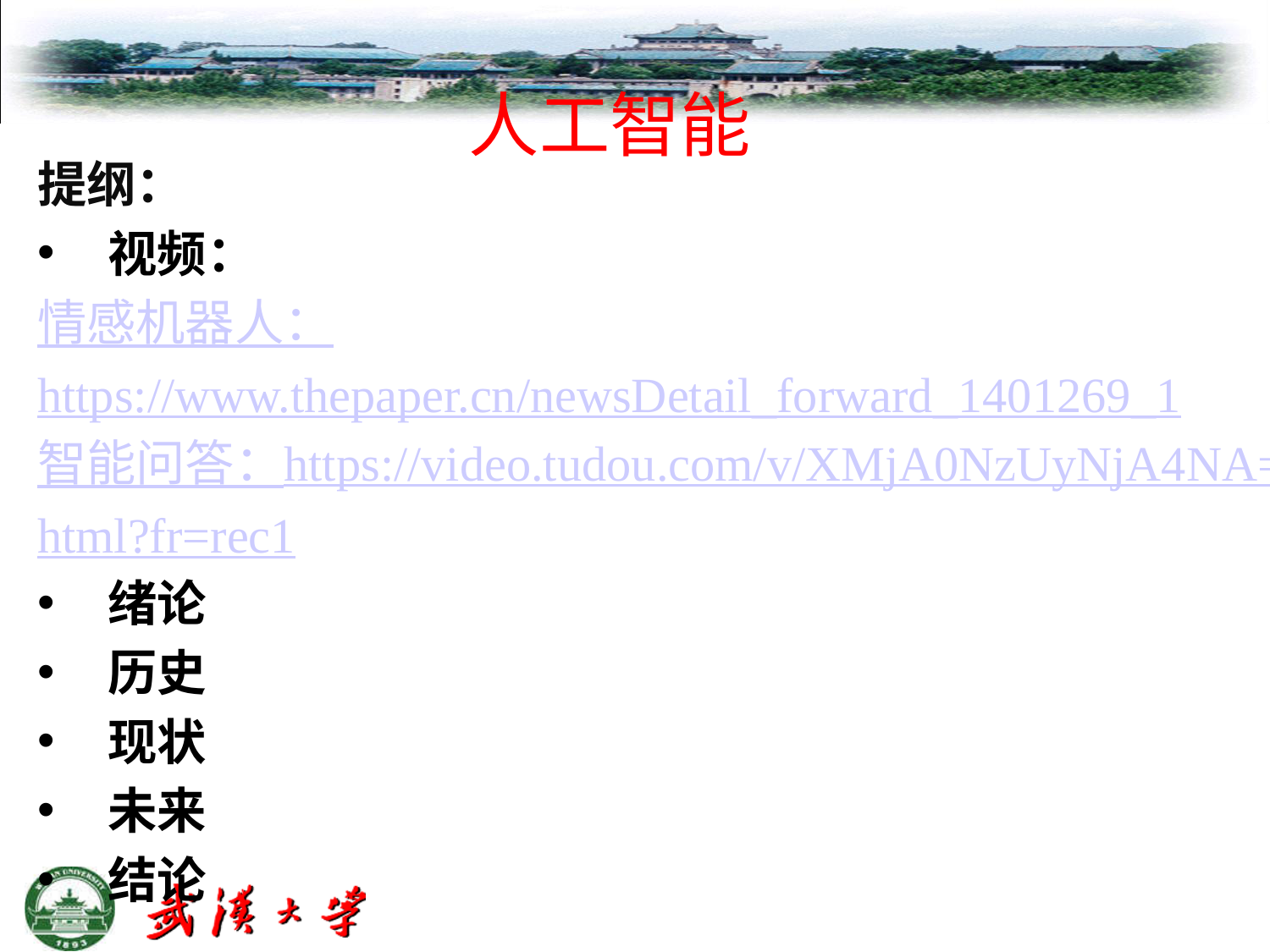

# 人工智能
提纲：
 视频：
情感机器人：https://www.thepaper.cn/newsDetail_forward_1401269_1
智能问答：https://video.tudou.com/v/XMjA0NzUyNjA4NA==.html?fr=rec1
 绪论
 历史
 现状
 未来
 结论